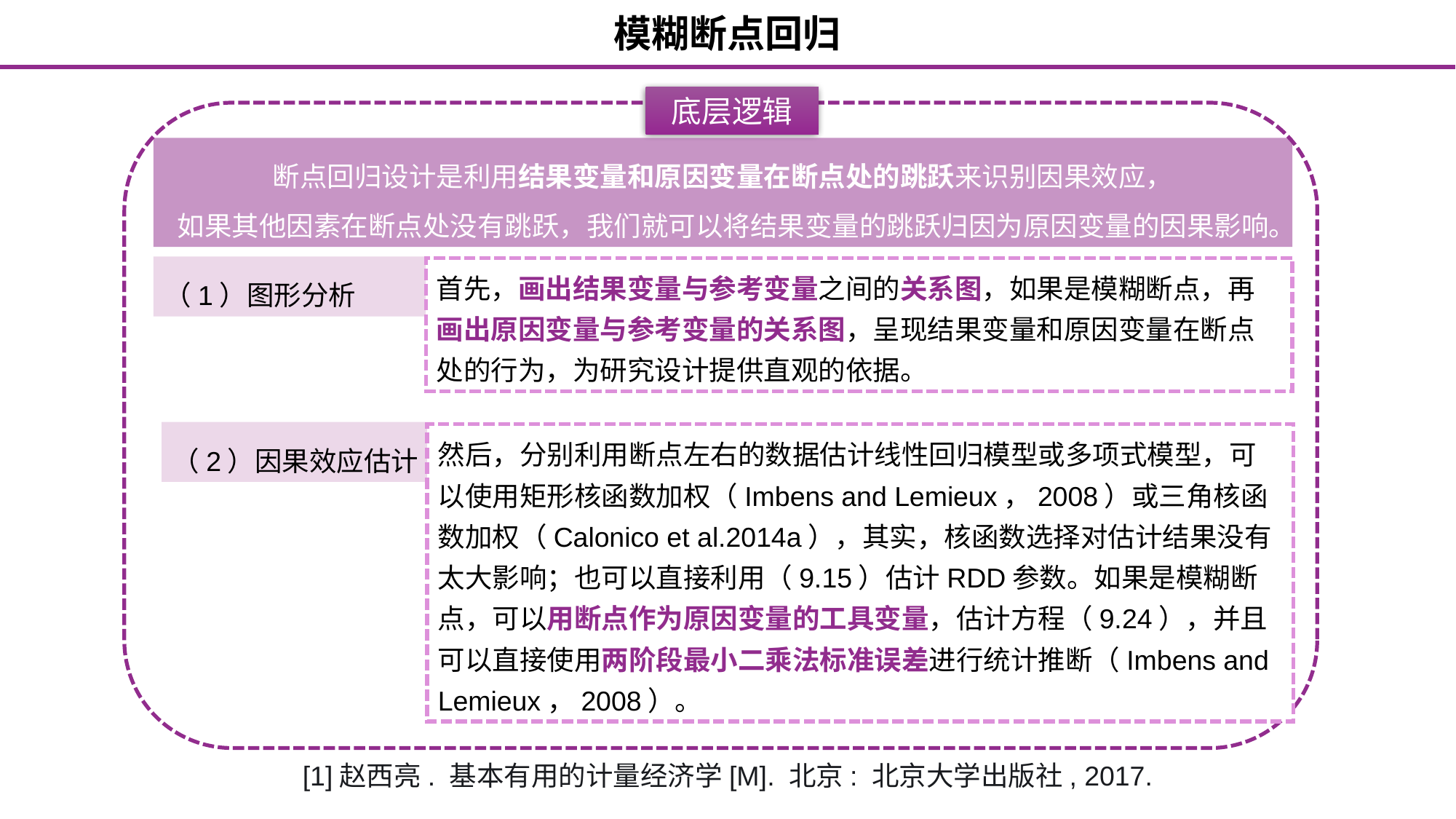

# 模糊断点回归
底层逻辑

断点回归设计是利用结果变量和原因变量在断点处的跳跃来识别因果效应，
如果其他因素在断点处没有跳跃，我们就可以将结果变量的跳跃归因为原因变量的因果影响。
（1）图形分析
首先，画出结果变量与参考变量之间的关系图，如果是模糊断点，再画出原因变量与参考变量的关系图，呈现结果变量和原因变量在断点处的行为，为研究设计提供直观的依据。
（2）因果效应估计
然后，分别利用断点左右的数据估计线性回归模型或多项式模型，可以使用矩形核函数加权（Imbens and Lemieux，2008）或三角核函数加权（Calonico et al.2014a）​，其实，核函数选择对估计结果没有太大影响；也可以直接利用（9.15）估计RDD参数。如果是模糊断点，可以用断点作为原因变量的工具变量，估计方程（9.24）​，并且可以直接使用两阶段最小二乘法标准误差进行统计推断（Imbens and Lemieux，2008）​。
[1]赵西亮. 基本有用的计量经济学[M]. 北京: 北京大学出版社, 2017.